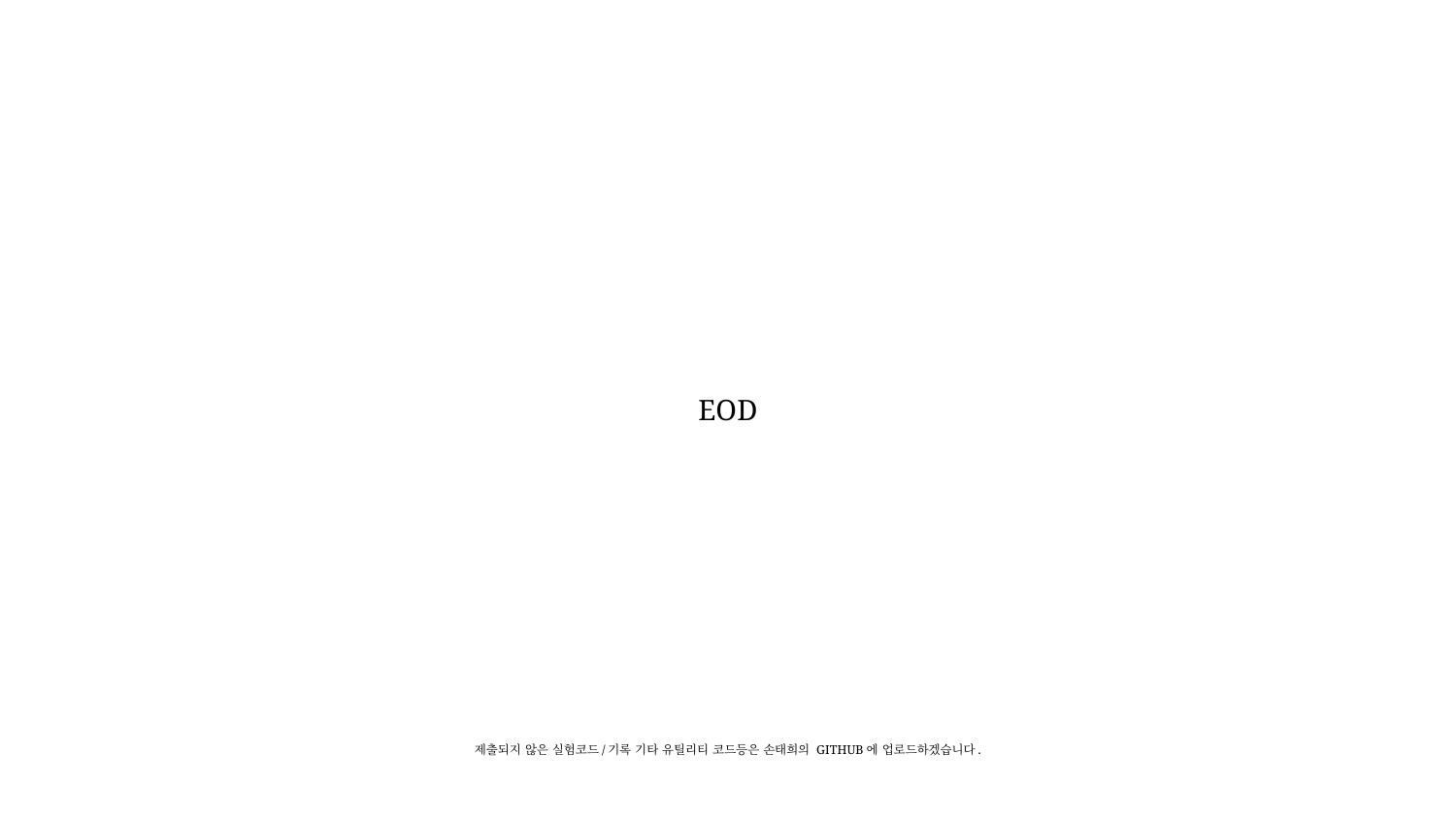

EOD
제출되지 않은 실험코드/기록 기타 유틸리티 코드등은 손태희의 GITHUB에 업로드하겠습니다.